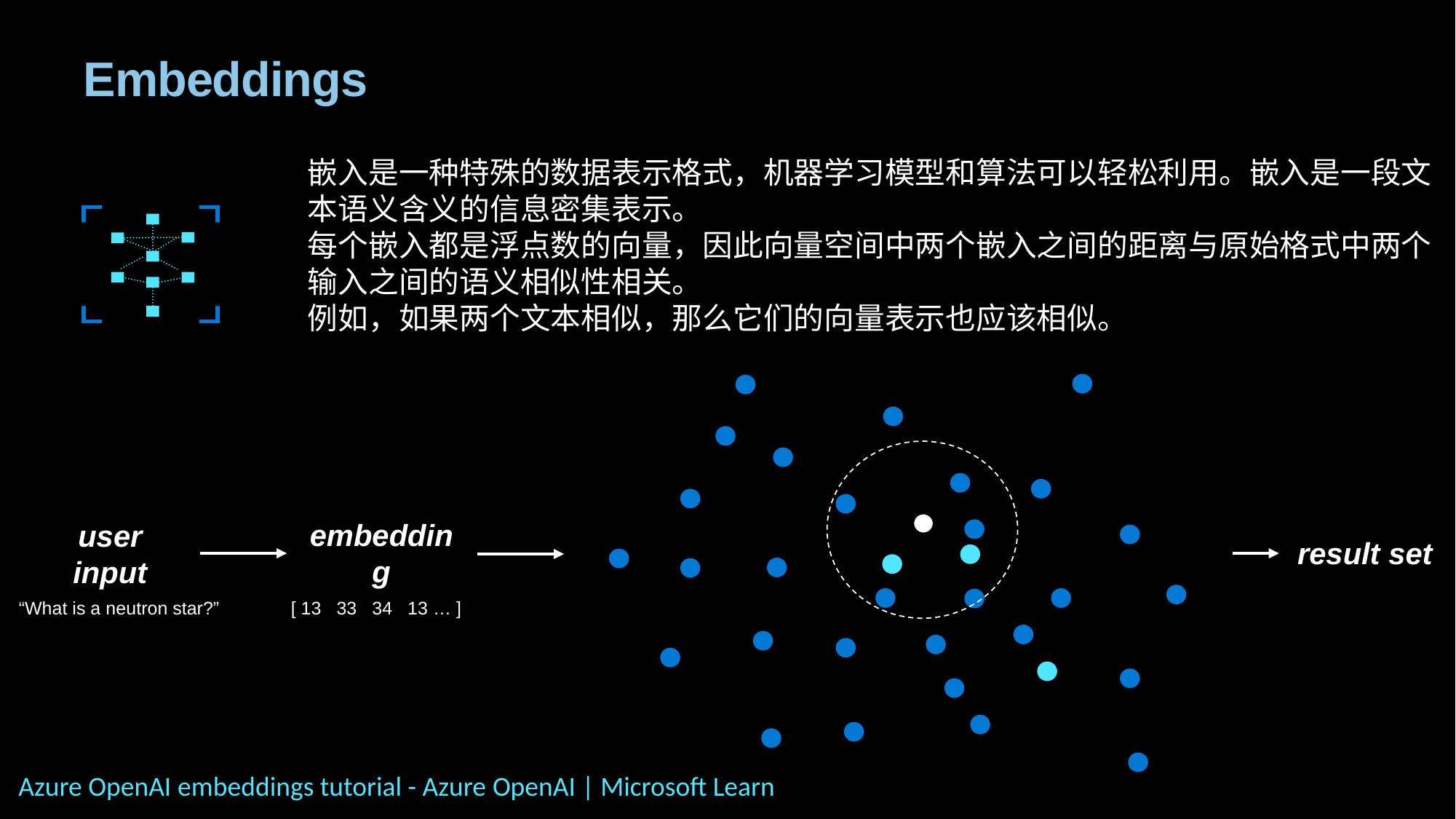

Embeddings
嵌入是一种特殊的数据表示格式，机器学习模型和算法可以轻松利用。嵌入是一段文本语义含义的信息密集表示。
每个嵌入都是浮点数的向量，因此向量空间中两个嵌入之间的距离与原始格式中两个输入之间的语义相似性相关。
例如，如果两个文本相似，那么它们的向量表示也应该相似。

result set
embedding
user input

“What is a neutron star?”
[ 13   33   34   13 … ]

Azure OpenAI embeddings tutorial - Azure OpenAI | Microsoft Learn